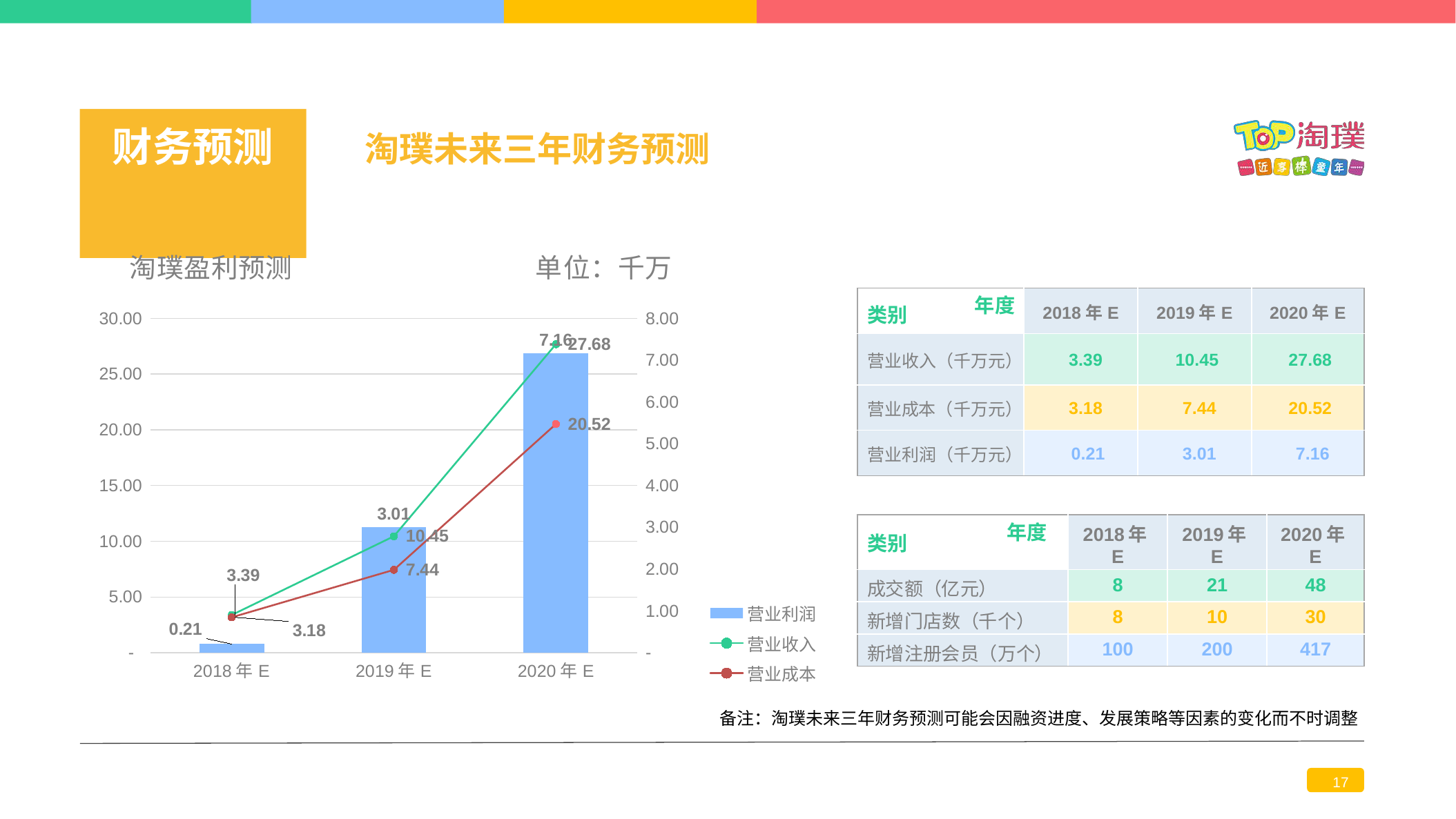

# 财务预测

淘璞未来三年财务预测

### Chart: 淘璞盈利预测                                    单位：千万

| Category | 营业利润 | 营业收入 | 营业成本 |
|---|---|---|---|
| 2018年E | 0.21 | 3.39 | 3.18 |
| 2019年E | 3.01 | 10.45 | 7.44 |
| 2020年E | 7.16 | 27.68 | 20.52 |
|  | 2018年E | 2019年E | 2020年E |
| --- | --- | --- | --- |
| 营业收入（千万元） | 3.39 | 10.45 | 27.68 |
| 营业成本（千万元） | 3.18 | 7.44 | 20.52 |
| 营业利润（千万元） | 0.21 | 3.01 | 7.16 |
年度
类别
| 类别 | 2018年E | 2019年E | 2020年E |
| --- | --- | --- | --- |
| 成交额（亿元） | 8 | 21 | 48 |
| 新增门店数（千个） | 8 | 10 | 30 |
| 新增注册会员（万个） | 100 | 200 | 417 |
年度
备注：淘璞未来三年财务预测可能会因融资进度、发展策略等因素的变化而不时调整

17